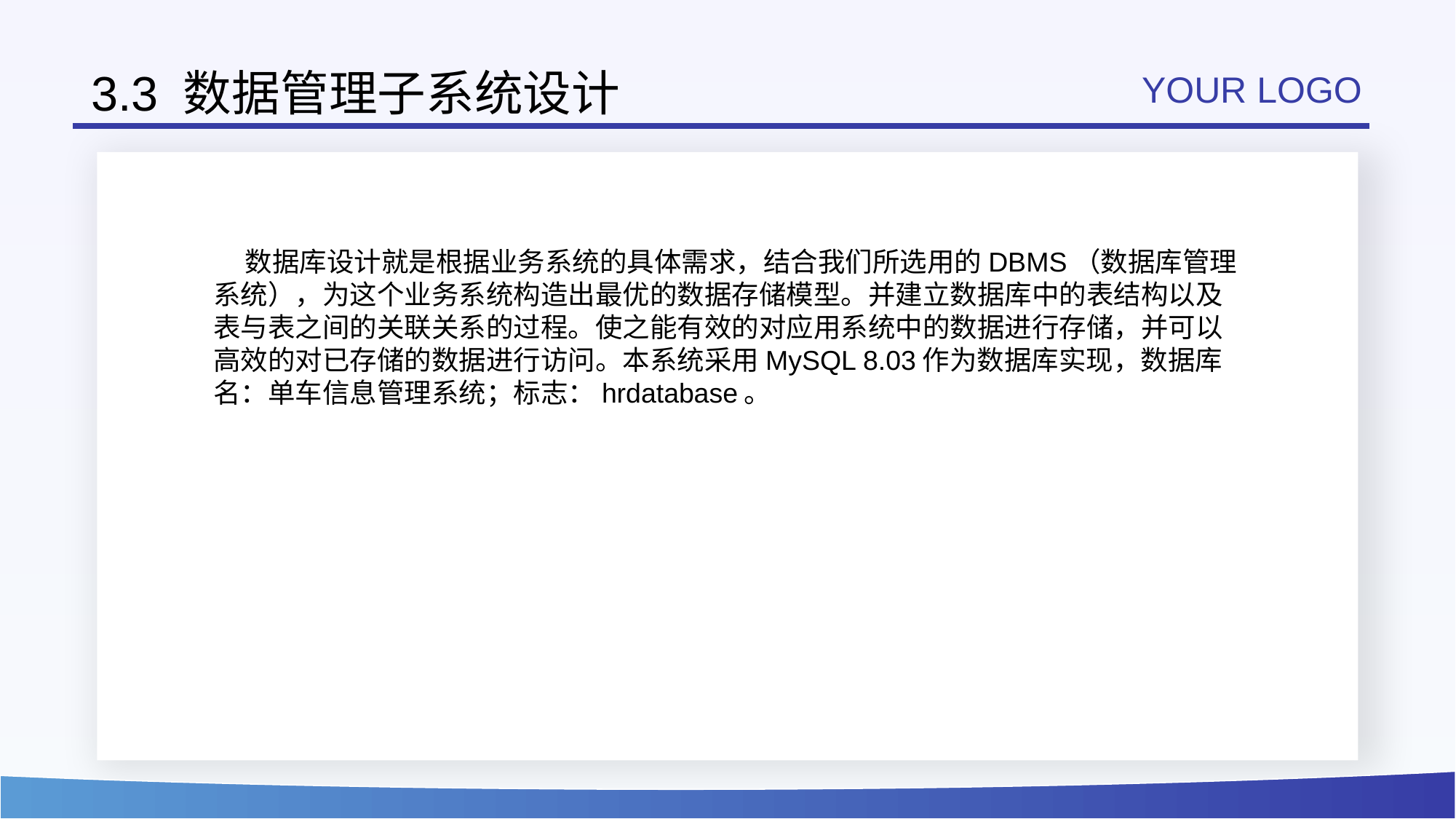

# 3.3 数据管理子系统设计
YOUR LOGO

数据库设计就是根据业务系统的具体需求，结合我们所选用的DBMS（数据库管理系统），为这个业务系统构造出最优的数据存储模型。并建立数据库中的表结构以及表与表之间的关联关系的过程。使之能有效的对应用系统中的数据进行存储，并可以高效的对已存储的数据进行访问。本系统采用MySQL 8.03作为数据库实现，数据库名：单车信息管理系统；标志：hrdatabase。